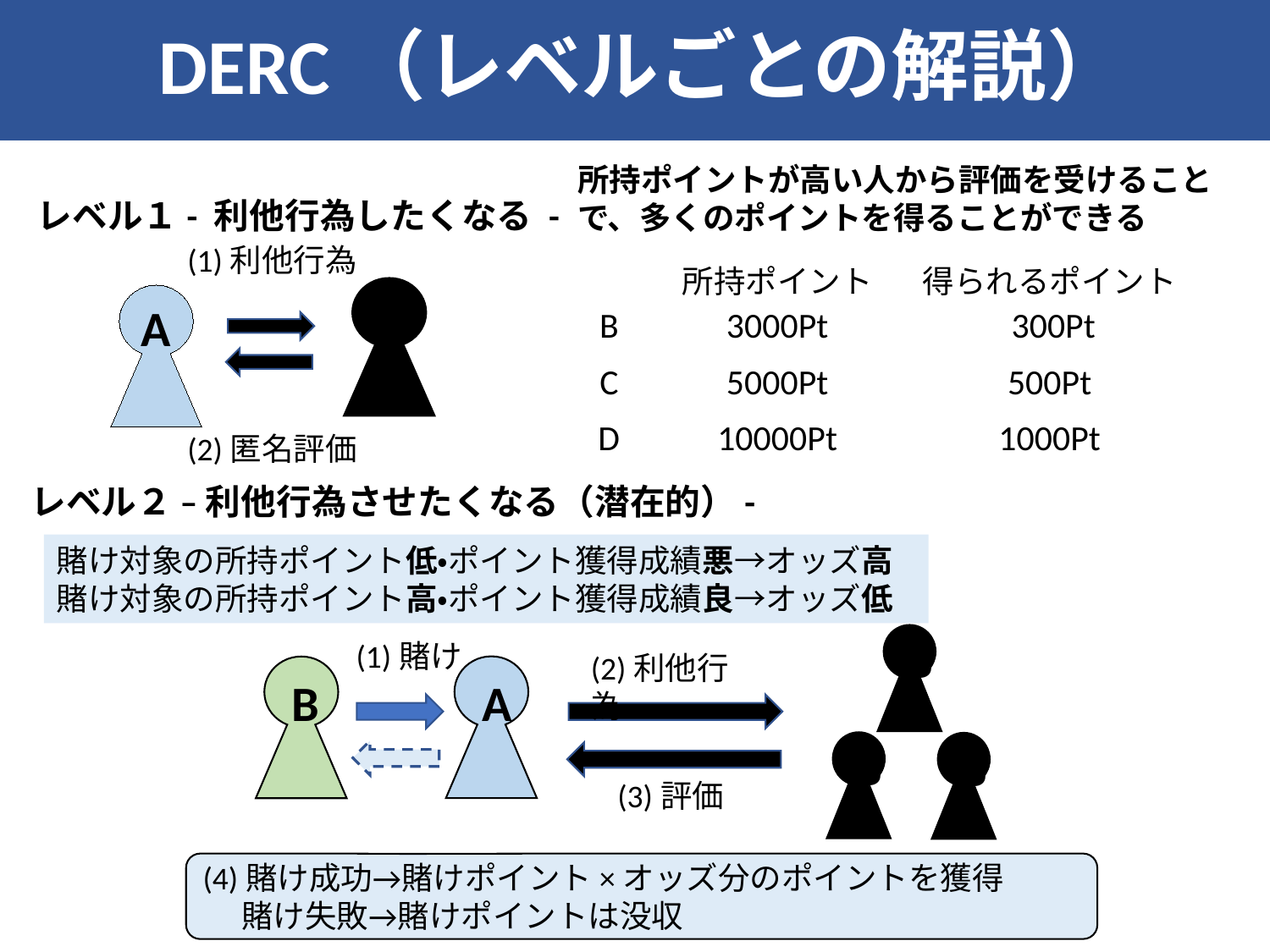

DERC（レベルごとの解説）
所持ポイントが高い人から評価を受けることで、多くのポイントを得ることができる
レベル１- 利他行為したくなる -
(1)利他行為
|  | 所持ポイント | 得られるポイント |
| --- | --- | --- |
| B | 3000Pt | 300Pt |
| C | 5000Pt | 500Pt |
| D | 10000Pt | 1000Pt |

B
A

(2)匿名評価
レベル２ – 利他行為させたくなる（潜在的）-
賭け対象の所持ポイント低・ポイント獲得成績悪→オッズ高
賭け対象の所持ポイント高・ポイント獲得成績良→オッズ低

B

B

B
(1)賭け
(2)利他行為

A

B

(3)評価
(4)賭け成功→賭けポイント×オッズ分のポイントを獲得
　 賭け失敗→賭けポイントは没収